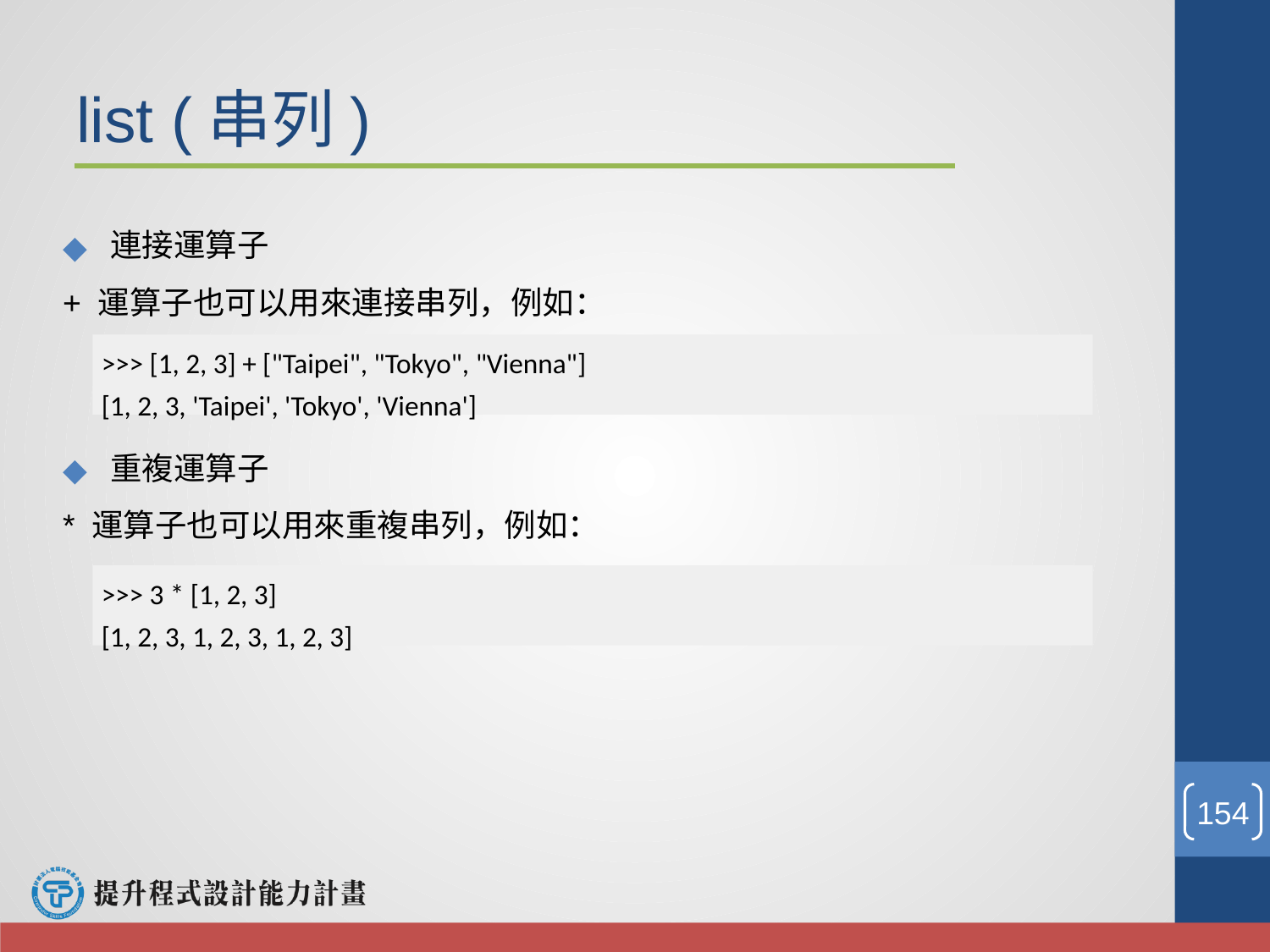

list (串列)
連接運算子
+ 運算子也可以用來連接串列，例如：

重複運算子
* 運算子也可以用來重複串列，例如：

>>> [1, 2, 3] + ["Taipei", "Tokyo", "Vienna"]
[1, 2, 3, 'Taipei', 'Tokyo', 'Vienna']

>>> 3 * [1, 2, 3]
[1, 2, 3, 1, 2, 3, 1, 2, 3]
154